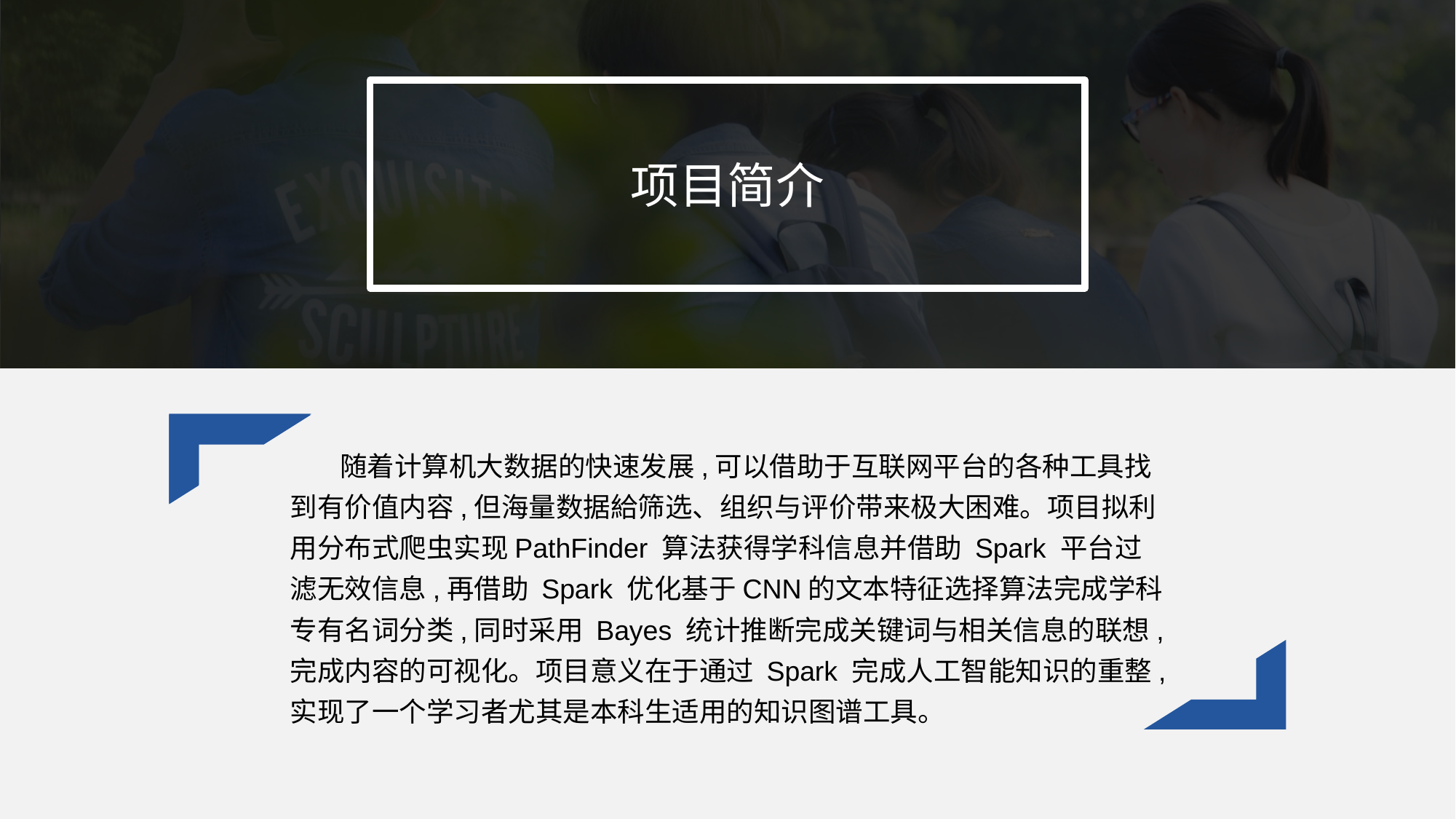

项目简介

       随着计算机大数据的快速发展,可以借助于互联网平台的各种工具找到有价值内容,但海量数据給筛选、组织与评价带来极大困难。项目拟利用分布式爬虫实现PathFinder 算法获得学科信息并借助 Spark 平台过滤无效信息,再借助 Spark 优化基于CNN的文本特征选择算法完成学科专有名词分类,同时采用 Bayes 统计推断完成关键词与相关信息的联想,完成内容的可视化。项目意义在于通过 Spark 完成人工智能知识的重整,实现了一个学习者尤其是本科生适用的知识图谱工具。